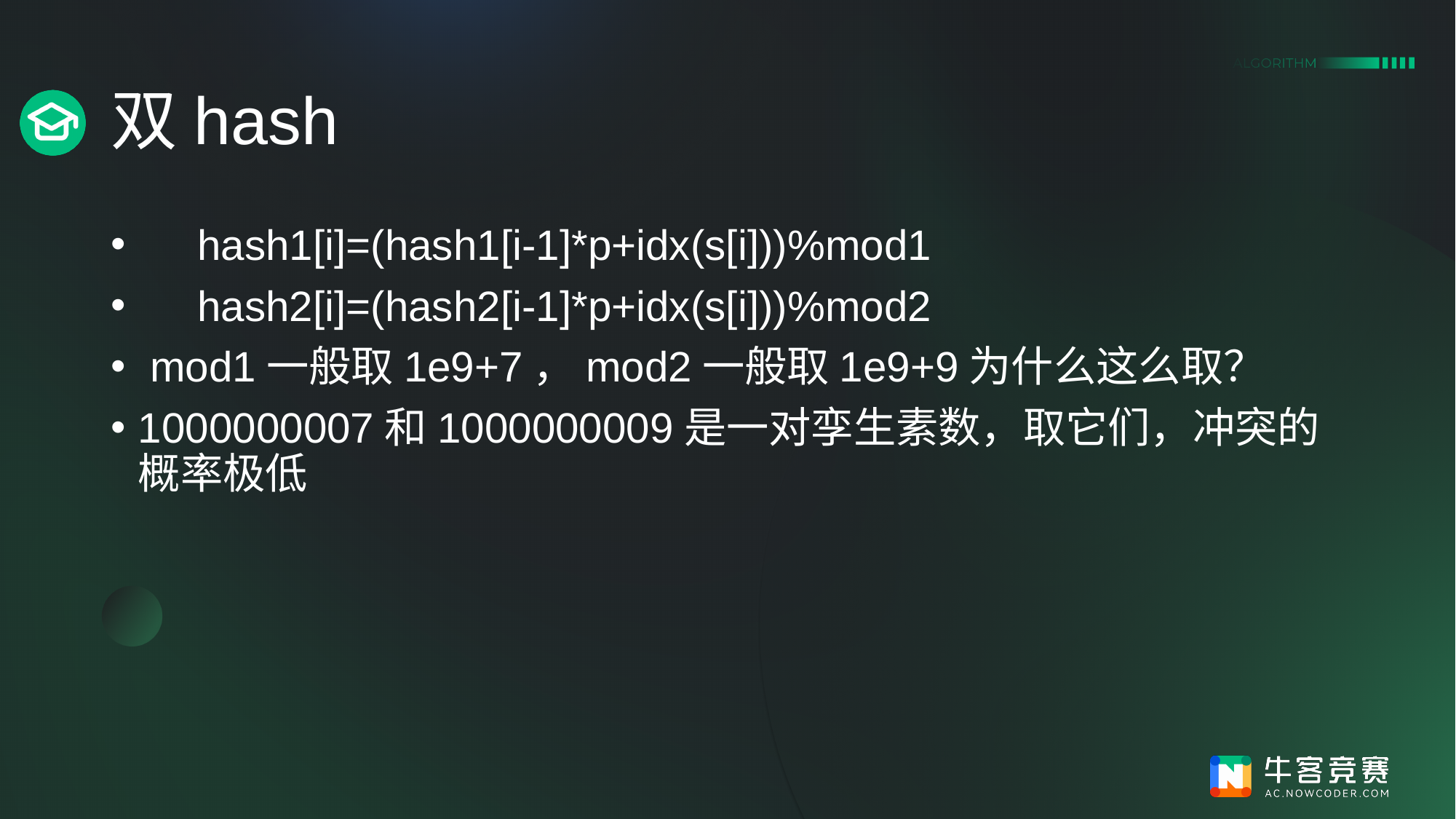

# 双hash
     hash1[i]=(hash1[i-1]*p+idx(s[i]))%mod1
     hash2[i]=(hash2[i-1]*p+idx(s[i]))%mod2
 mod1一般取1e9+7，mod2一般取1e9+9为什么这么取？
1000000007和1000000009是一对孪生素数，取它们，冲突的概率极低